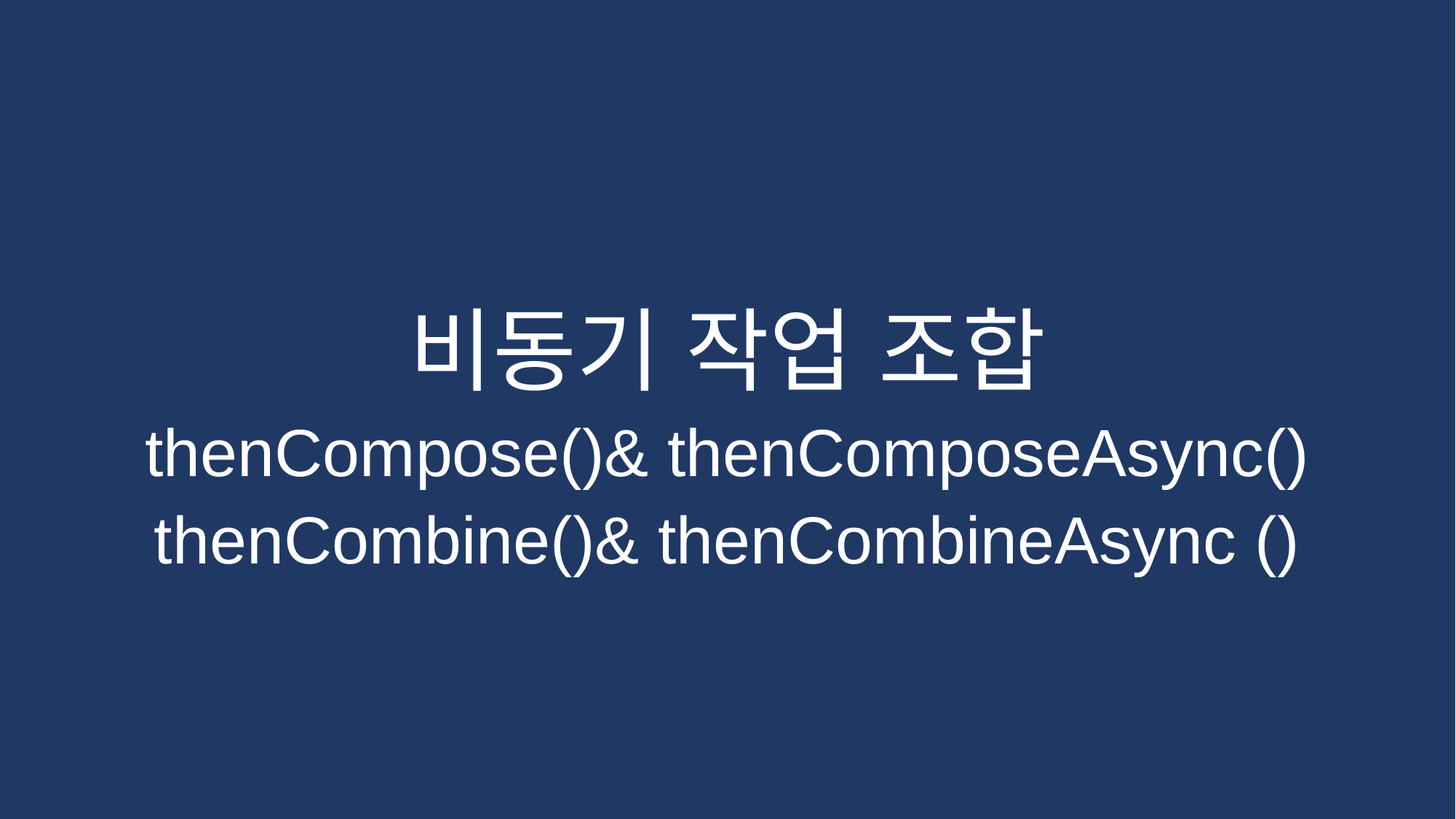

비동기 작업 조합
thenCompose()& thenComposeAsync()
thenCombine()& thenCombineAsync ()